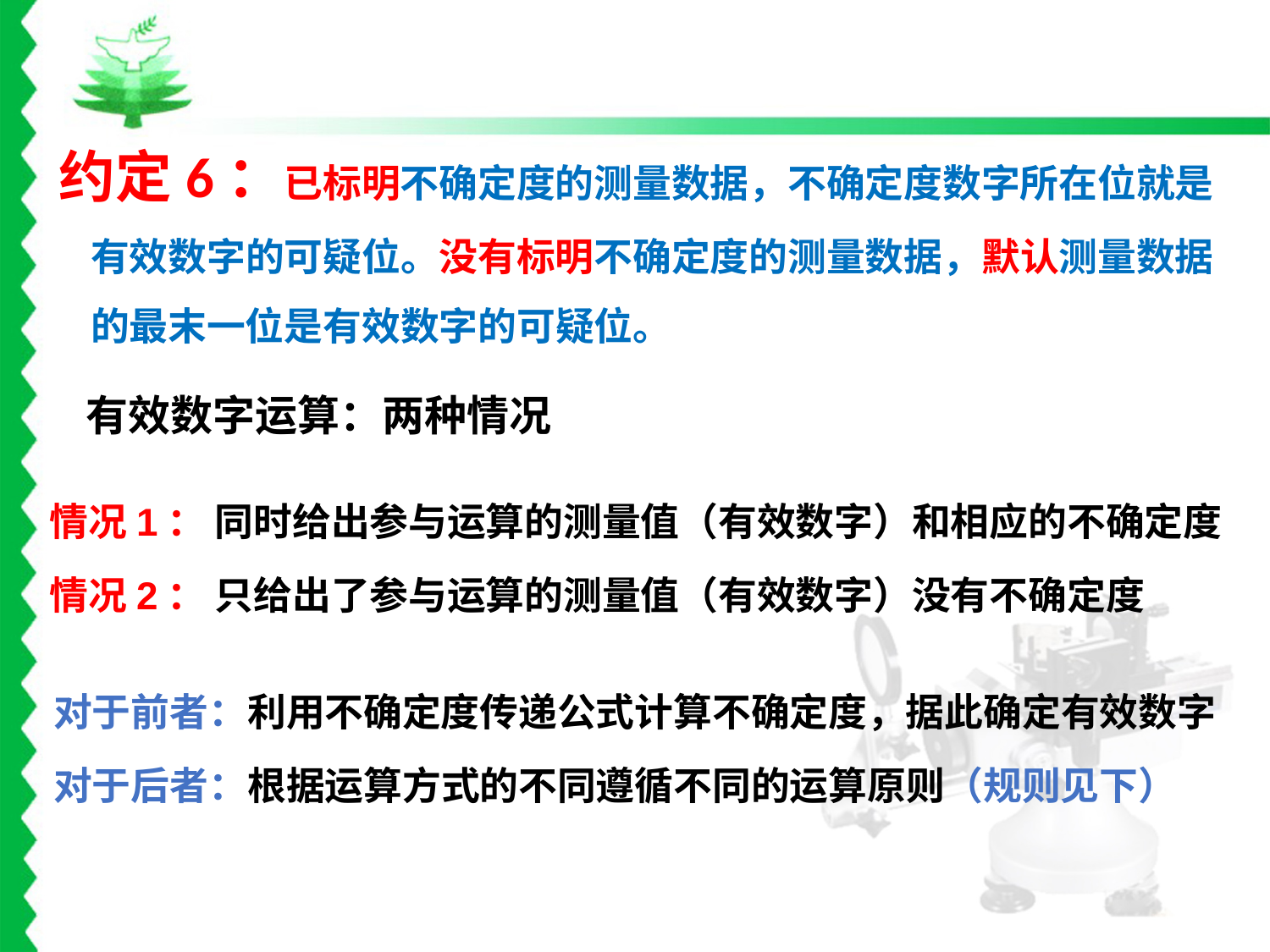

约定6：已标明不确定度的测量数据，不确定度数字所在位就是有效数字的可疑位。没有标明不确定度的测量数据，默认测量数据的最末一位是有效数字的可疑位。

有效数字运算：两种情况
情况1： 同时给出参与运算的测量值（有效数字）和相应的不确定度
情况2： 只给出了参与运算的测量值（有效数字）没有不确定度
对于前者：利用不确定度传递公式计算不确定度，据此确定有效数字
对于后者：根据运算方式的不同遵循不同的运算原则（规则见下）